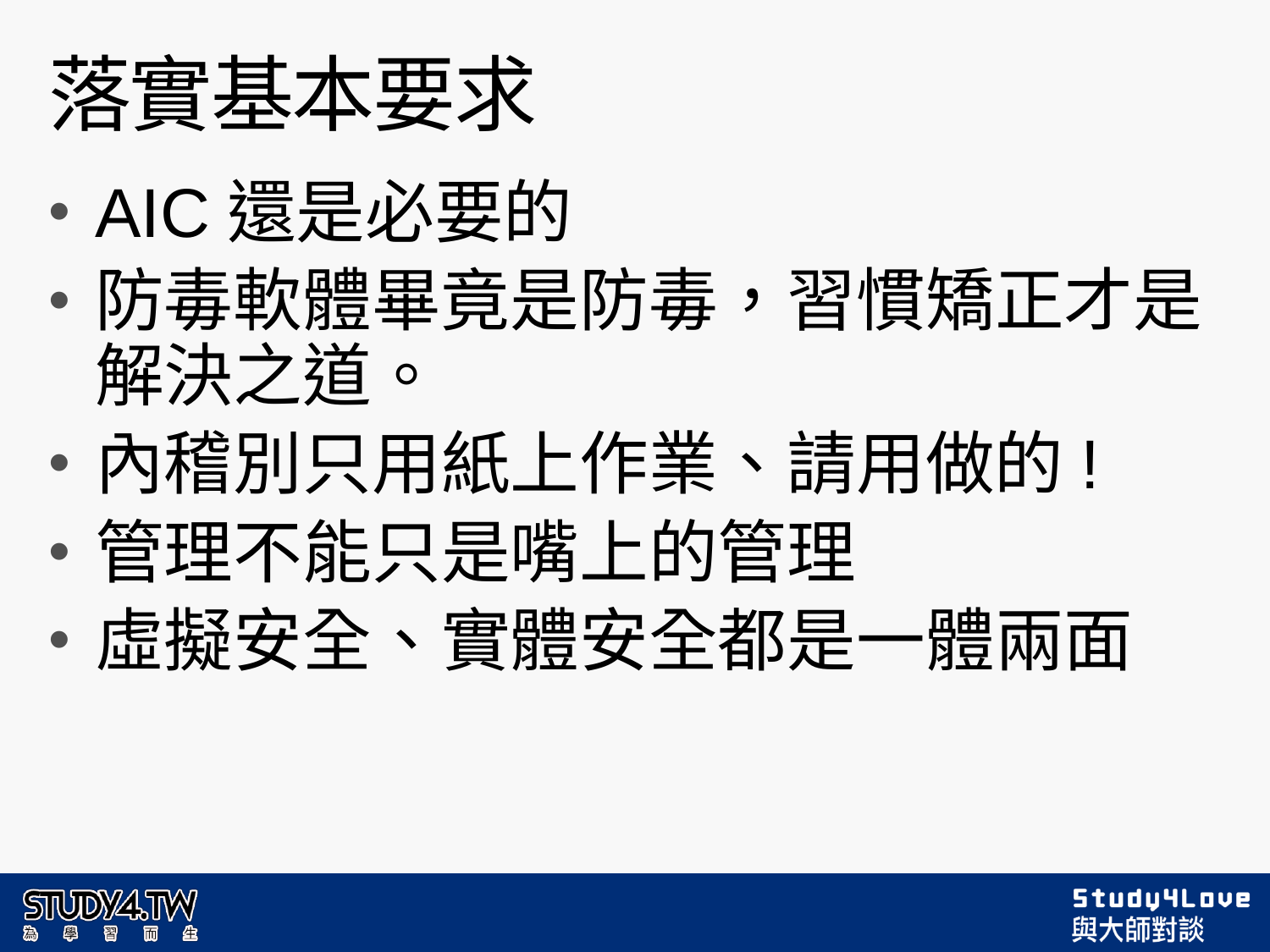

# 落實基本要求
AIC還是必要的
防毒軟體畢竟是防毒，習慣矯正才是解決之道。
內稽別只用紙上作業、請用做的!
管理不能只是嘴上的管理
虛擬安全、實體安全都是一體兩面